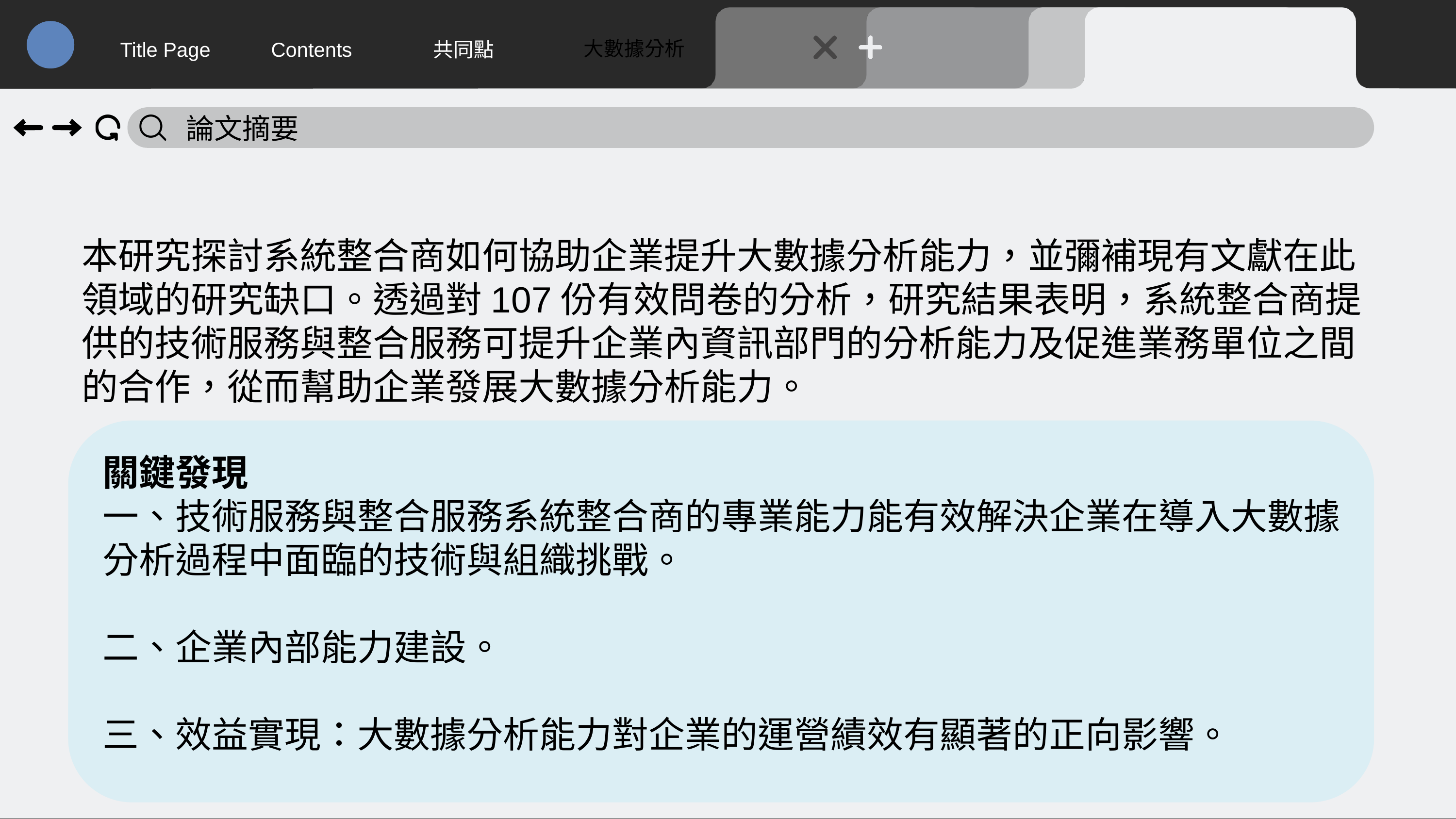

大數據分析
Title Page
Contents
共同點

論文摘要
本研究探討系統整合商如何協助企業提升大數據分析能力，並彌補現有文獻在此領域的研究缺口。透過對107份有效問卷的分析，研究結果表明，系統整合商提供的技術服務與整合服務可提升企業內資訊部門的分析能力及促進業務單位之間的合作，從而幫助企業發展大數據分析能力。

關鍵發現
一、技術服務與整合服務系統整合商的專業能力能有效解決企業在導入大數據分析過程中面臨的技術與組織挑戰。

二、企業內部能力建設。

三、效益實現：大數據分析能力對企業的運營績效有顯著的正向影響。
8